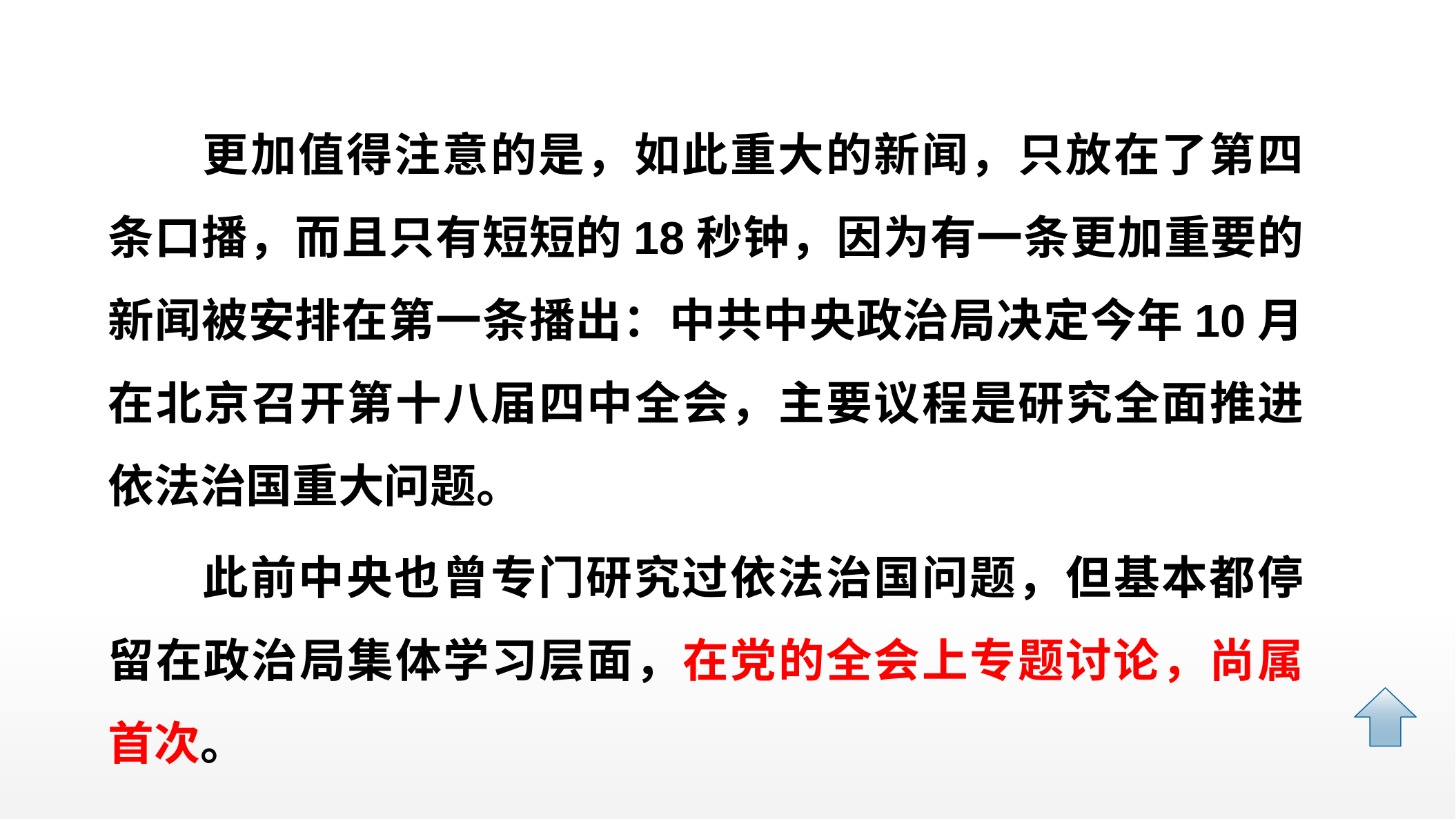

更加值得注意的是，如此重大的新闻，只放在了第四条口播，而且只有短短的18秒钟，因为有一条更加重要的新闻被安排在第一条播出：中共中央政治局决定今年10月在北京召开第十八届四中全会，主要议程是研究全面推进依法治国重大问题。
此前中央也曾专门研究过依法治国问题，但基本都停留在政治局集体学习层面，在党的全会上专题讨论，尚属首次。